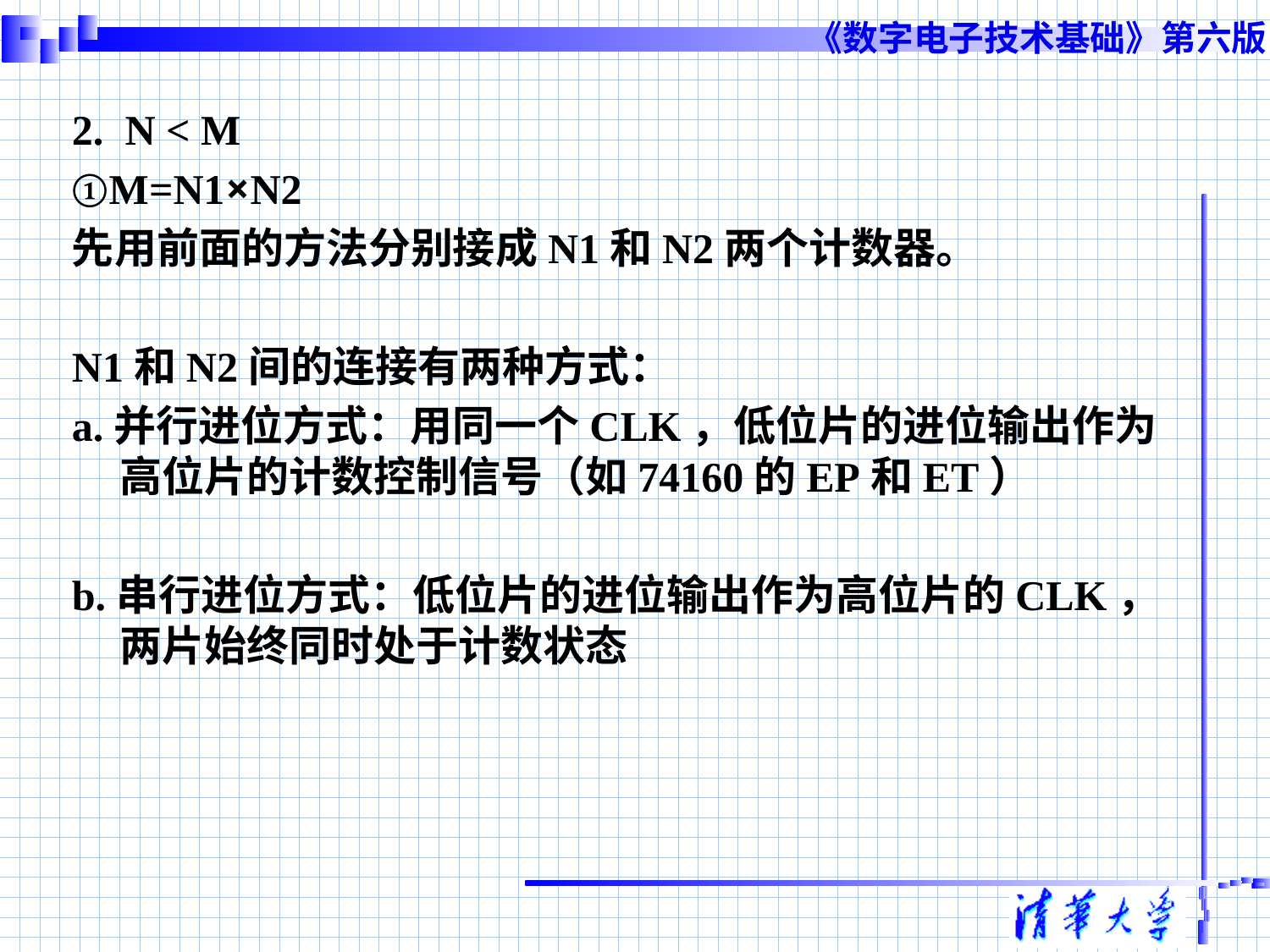

2.  N < M
①M=N1×N2
先用前面的方法分别接成N1和N2两个计数器。

N1和N2间的连接有两种方式：
a.并行进位方式：用同一个CLK，低位片的进位输出作为高位片的计数控制信号（如74160的EP和ET）

b.串行进位方式：低位片的进位输出作为高位片的CLK，两片始终同时处于计数状态